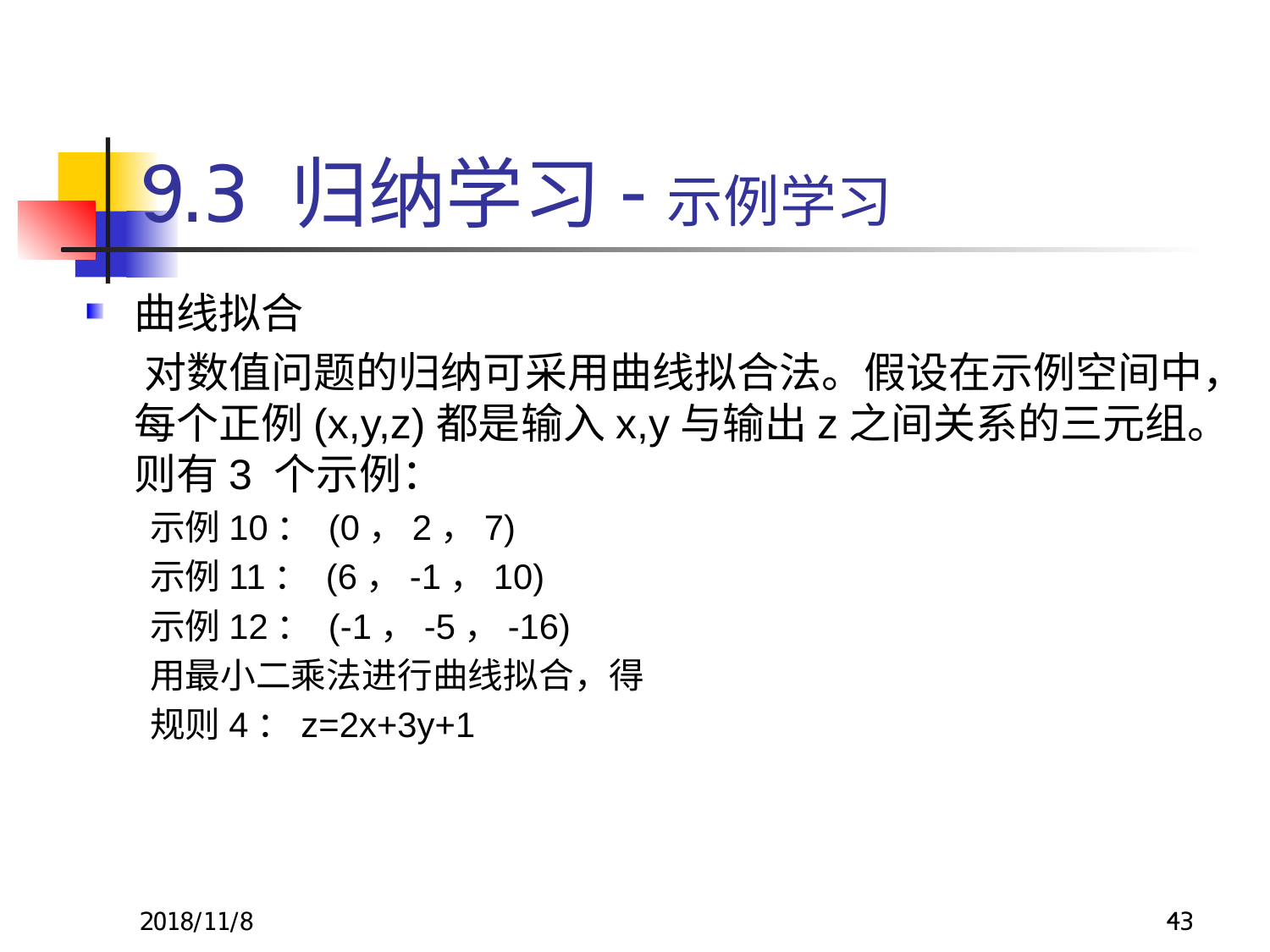

# 9.3 归纳学习-示例学习
曲线拟合
     对数值问题的归纳可采用曲线拟合法。假设在示例空间中，每个正例(x,y,z)都是输入x,y与输出z之间关系的三元组。则有3 个示例：
示例10： (0，2，7)
示例11： (6，-1，10)
示例12： (-1，-5，-16)
用最小二乘法进行曲线拟合，得
规则4：z=2x+3y+1

2018/11/8
43